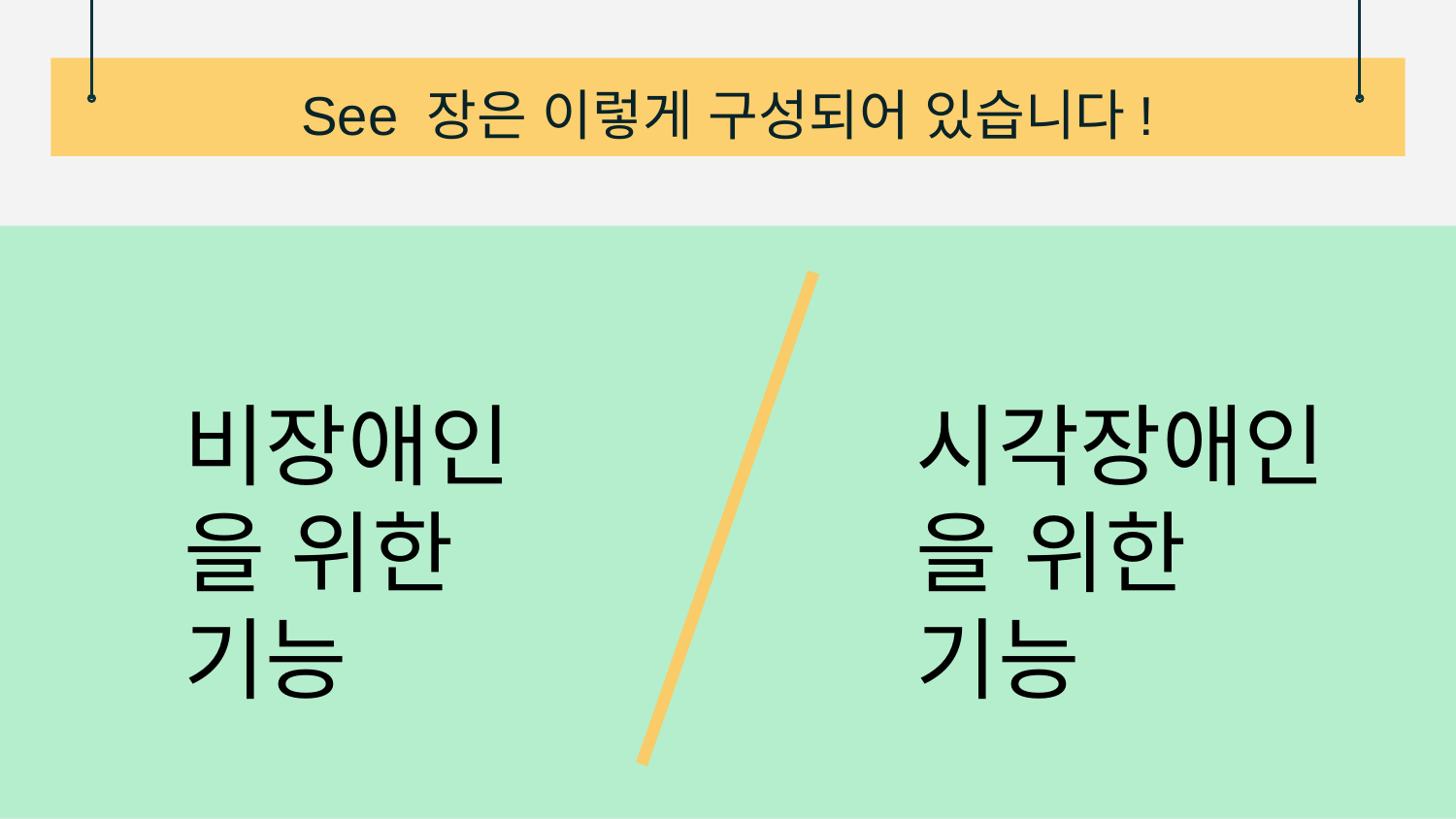

# See 장은 이렇게 구성되어 있습니다!
비장애인을 위한 기능
시각장애인을 위한 기능